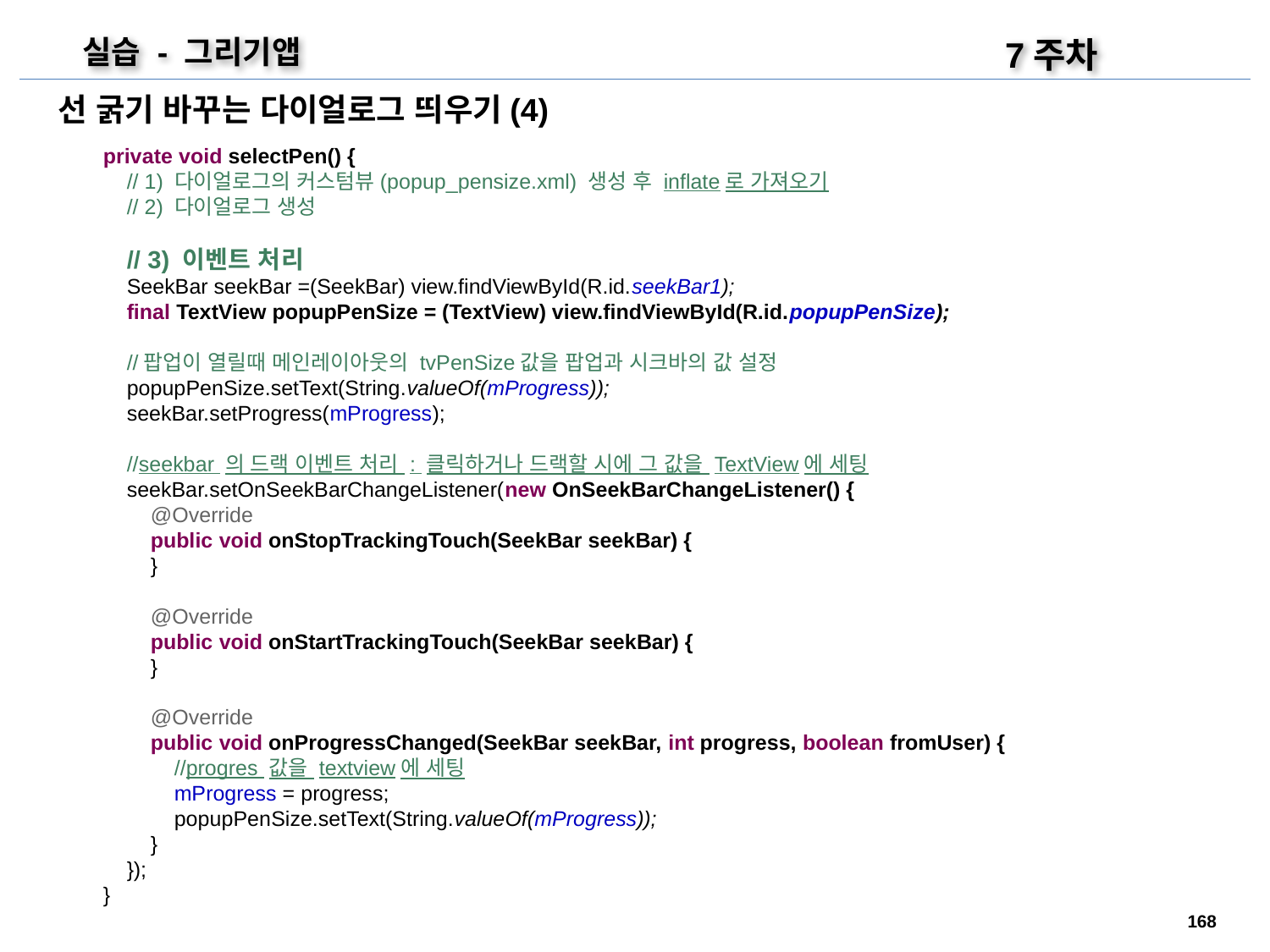

7주차
실습 - 그리기앱
선 굵기 바꾸는 다이얼로그 띄우기(4)
private void selectPen() {
    // 1) 다이얼로그의 커스텀뷰(popup_pensize.xml) 생성 후 inflate로 가져오기
    // 2) 다이얼로그 생성

    // 3) 이벤트 처리
    SeekBar seekBar =(SeekBar) view.findViewById(R.id.seekBar1);
    final TextView popupPenSize = (TextView) view.findViewById(R.id.popupPenSize);

    //팝업이 열릴때 메인레이아웃의 tvPenSize값을 팝업과 시크바의 값 설정
    popupPenSize.setText(String.valueOf(mProgress));
    seekBar.setProgress(mProgress);

    //seekbar 의 드랙 이벤트 처리 : 클릭하거나 드랙할 시에 그 값을 TextView에 세팅
    seekBar.setOnSeekBarChangeListener(new OnSeekBarChangeListener() {
        @Override
        public void onStopTrackingTouch(SeekBar seekBar) {
        }

        @Override
        public void onStartTrackingTouch(SeekBar seekBar) {
        }

        @Override
        public void onProgressChanged(SeekBar seekBar, int progress, boolean fromUser) {
            //progres 값을 textview에 세팅
            mProgress = progress;
            popupPenSize.setText(String.valueOf(mProgress));
        }
    });
}